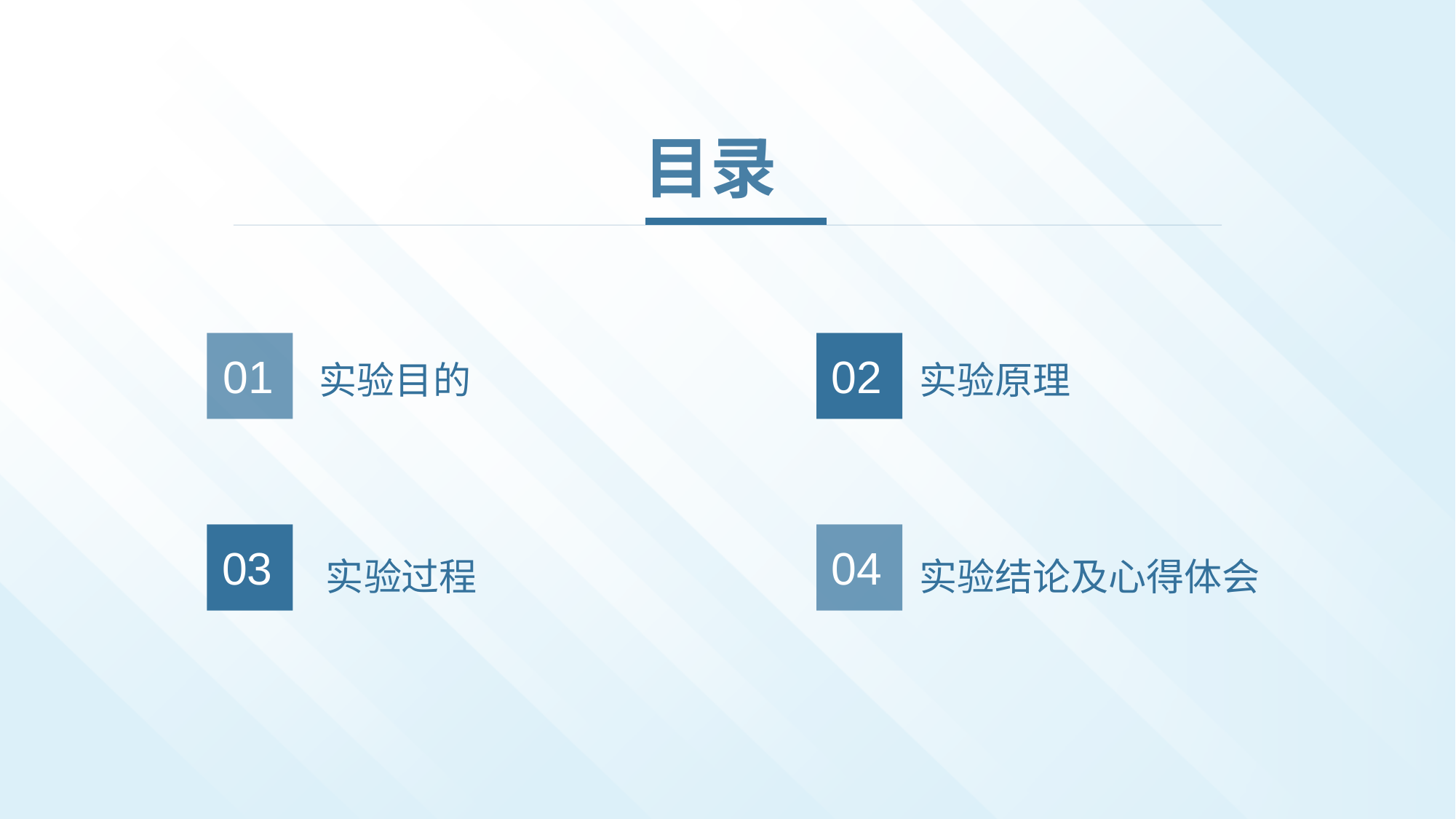

目录

01

02
实验目的
实验原理

03

04
实验过程
实验结论及心得体会